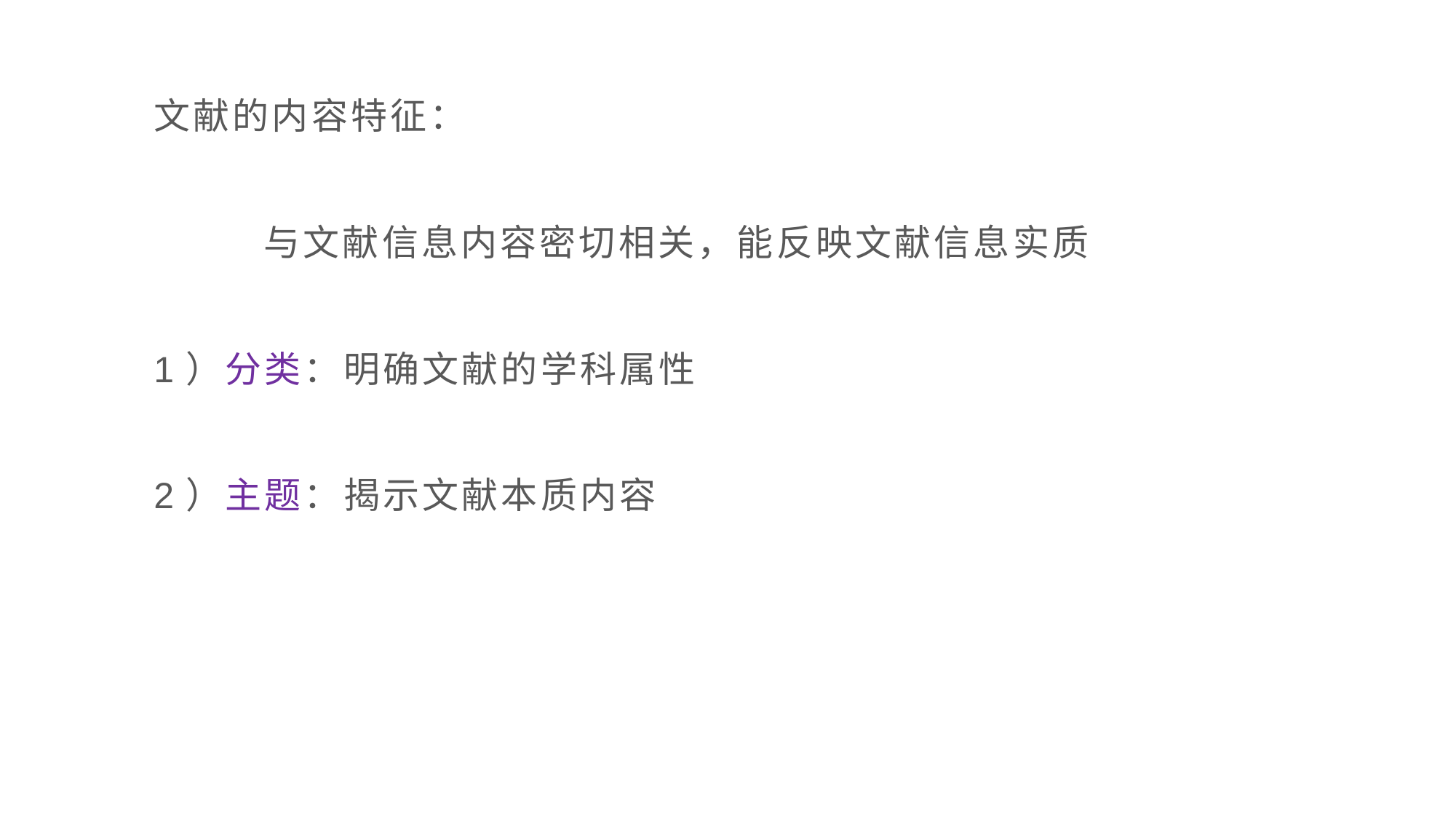

文献的内容特征：

         与文献信息内容密切相关，能反映文献信息实质

1）分类：明确文献的学科属性

2）主题：揭示文献本质内容